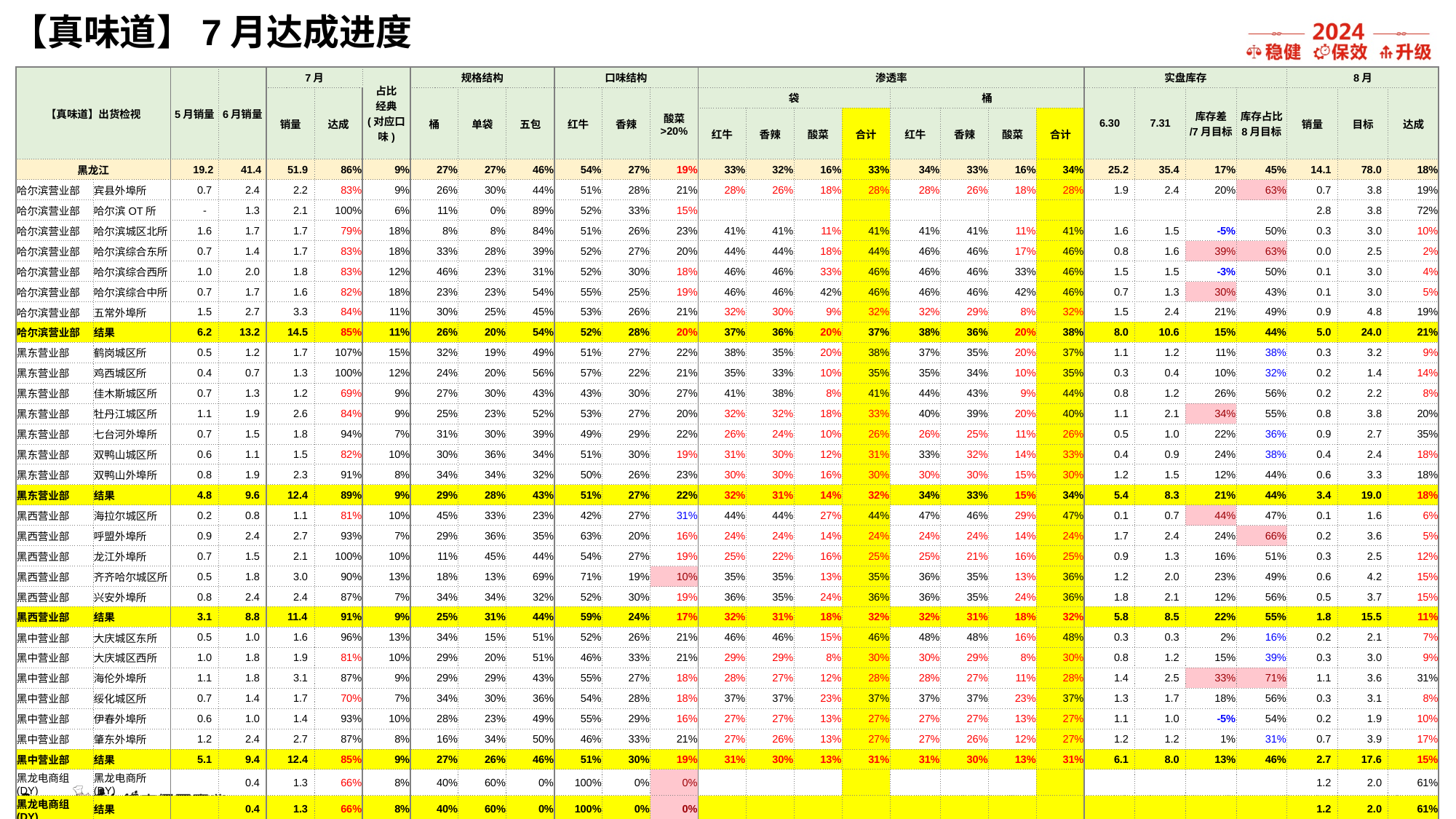

【真味道】7月达成进度
| 【真味道】出货检视 |  | 5月销量 | 6月销量 | 7月 |  | 占比 经典 (对应口味) | 规格结构 |  |  | 口味结构 |  |  | 渗透率 |  |  |  |  |  |  |  | 实盘库存 |  |  |  | 8月 |  |  |
| --- | --- | --- | --- | --- | --- | --- | --- | --- | --- | --- | --- | --- | --- | --- | --- | --- | --- | --- | --- | --- | --- | --- | --- | --- | --- | --- | --- |
|  |  |  |  | 销量 | 达成 |  | 桶 | 单袋 | 五包 | 红牛 | 香辣 | 酸菜 >20% | 袋 |  |  |  | 桶 |  |  |  | 6.30 | 7.31 | 库存差 /7月目标 | 库存占比 8月目标 | 销量 | 目标 | 达成 |
|  |  |  |  |  |  |  |  |  |  |  |  |  | 红牛 | 香辣 | 酸菜 | 合计 | 红牛 | 香辣 | 酸菜 | 合计 |  |  |  |  |  |  |  |
| 黑龙江 |  | 19.2 | 41.4 | 51.9 | 86% | 9% | 27% | 27% | 46% | 54% | 27% | 19% | 33% | 32% | 16% | 33% | 34% | 33% | 16% | 34% | 25.2 | 35.4 | 17% | 45% | 14.1 | 78.0 | 18% |
| 哈尔滨营业部 | 宾县外埠所 | 0.7 | 2.4 | 2.2 | 83% | 9% | 26% | 30% | 44% | 51% | 28% | 21% | 28% | 26% | 18% | 28% | 28% | 26% | 18% | 28% | 1.9 | 2.4 | 20% | 63% | 0.7 | 3.8 | 19% |
| 哈尔滨营业部 | 哈尔滨OT所 | - | 1.3 | 2.1 | 100% | 6% | 11% | 0% | 89% | 52% | 33% | 15% |  |  |  |  |  |  |  |  |  |  |  |  | 2.8 | 3.8 | 72% |
| 哈尔滨营业部 | 哈尔滨城区北所 | 1.6 | 1.7 | 1.7 | 79% | 18% | 8% | 8% | 84% | 51% | 26% | 23% | 41% | 41% | 11% | 41% | 41% | 41% | 11% | 41% | 1.6 | 1.5 | -5% | 50% | 0.3 | 3.0 | 10% |
| 哈尔滨营业部 | 哈尔滨综合东所 | 0.7 | 1.4 | 1.7 | 83% | 18% | 33% | 28% | 39% | 52% | 27% | 20% | 44% | 44% | 18% | 44% | 46% | 46% | 17% | 46% | 0.8 | 1.6 | 39% | 63% | 0.0 | 2.5 | 2% |
| 哈尔滨营业部 | 哈尔滨综合西所 | 1.0 | 2.0 | 1.8 | 83% | 12% | 46% | 23% | 31% | 52% | 30% | 18% | 46% | 46% | 33% | 46% | 46% | 46% | 33% | 46% | 1.5 | 1.5 | -3% | 50% | 0.1 | 3.0 | 4% |
| 哈尔滨营业部 | 哈尔滨综合中所 | 0.7 | 1.7 | 1.6 | 82% | 18% | 23% | 23% | 54% | 55% | 25% | 19% | 46% | 46% | 42% | 46% | 46% | 46% | 42% | 46% | 0.7 | 1.3 | 30% | 43% | 0.1 | 3.0 | 5% |
| 哈尔滨营业部 | 五常外埠所 | 1.5 | 2.7 | 3.3 | 84% | 11% | 30% | 25% | 45% | 53% | 26% | 21% | 32% | 30% | 9% | 32% | 32% | 29% | 8% | 32% | 1.5 | 2.4 | 21% | 49% | 0.9 | 4.8 | 19% |
| 哈尔滨营业部 | 结果 | 6.2 | 13.2 | 14.5 | 85% | 11% | 26% | 20% | 54% | 52% | 28% | 20% | 37% | 36% | 20% | 37% | 38% | 36% | 20% | 38% | 8.0 | 10.6 | 15% | 44% | 5.0 | 24.0 | 21% |
| 黑东营业部 | 鹤岗城区所 | 0.5 | 1.2 | 1.7 | 107% | 15% | 32% | 19% | 49% | 51% | 27% | 22% | 38% | 35% | 20% | 38% | 37% | 35% | 20% | 37% | 1.1 | 1.2 | 11% | 38% | 0.3 | 3.2 | 9% |
| 黑东营业部 | 鸡西城区所 | 0.4 | 0.7 | 1.3 | 100% | 12% | 24% | 20% | 56% | 57% | 22% | 21% | 35% | 33% | 10% | 35% | 35% | 34% | 10% | 35% | 0.3 | 0.4 | 10% | 32% | 0.2 | 1.4 | 14% |
| 黑东营业部 | 佳木斯城区所 | 0.7 | 1.3 | 1.2 | 69% | 9% | 27% | 30% | 43% | 43% | 30% | 27% | 41% | 38% | 8% | 41% | 44% | 43% | 9% | 44% | 0.8 | 1.2 | 26% | 56% | 0.2 | 2.2 | 8% |
| 黑东营业部 | 牡丹江城区所 | 1.1 | 1.9 | 2.6 | 84% | 9% | 25% | 23% | 52% | 53% | 27% | 20% | 32% | 32% | 18% | 33% | 40% | 39% | 20% | 40% | 1.1 | 2.1 | 34% | 55% | 0.8 | 3.8 | 20% |
| 黑东营业部 | 七台河外埠所 | 0.7 | 1.5 | 1.8 | 94% | 7% | 31% | 30% | 39% | 49% | 29% | 22% | 26% | 24% | 10% | 26% | 26% | 25% | 11% | 26% | 0.5 | 1.0 | 22% | 36% | 0.9 | 2.7 | 35% |
| 黑东营业部 | 双鸭山城区所 | 0.6 | 1.1 | 1.5 | 82% | 10% | 30% | 36% | 34% | 51% | 30% | 19% | 31% | 30% | 12% | 31% | 33% | 32% | 14% | 33% | 0.4 | 0.9 | 24% | 38% | 0.4 | 2.4 | 18% |
| 黑东营业部 | 双鸭山外埠所 | 0.8 | 1.9 | 2.3 | 91% | 8% | 34% | 34% | 32% | 50% | 26% | 23% | 30% | 30% | 16% | 30% | 30% | 30% | 15% | 30% | 1.2 | 1.5 | 12% | 44% | 0.6 | 3.3 | 18% |
| 黑东营业部 | 结果 | 4.8 | 9.6 | 12.4 | 89% | 9% | 29% | 28% | 43% | 51% | 27% | 22% | 32% | 31% | 14% | 32% | 34% | 33% | 15% | 34% | 5.4 | 8.3 | 21% | 44% | 3.4 | 19.0 | 18% |
| 黑西营业部 | 海拉尔城区所 | 0.2 | 0.8 | 1.1 | 81% | 10% | 45% | 33% | 23% | 42% | 27% | 31% | 44% | 44% | 27% | 44% | 47% | 46% | 29% | 47% | 0.1 | 0.7 | 44% | 47% | 0.1 | 1.6 | 6% |
| 黑西营业部 | 呼盟外埠所 | 0.9 | 2.4 | 2.7 | 93% | 7% | 29% | 36% | 35% | 63% | 20% | 16% | 24% | 24% | 14% | 24% | 24% | 24% | 14% | 24% | 1.7 | 2.4 | 24% | 66% | 0.2 | 3.6 | 5% |
| 黑西营业部 | 龙江外埠所 | 0.7 | 1.5 | 2.1 | 100% | 10% | 11% | 45% | 44% | 54% | 27% | 19% | 25% | 22% | 16% | 25% | 25% | 21% | 16% | 25% | 0.9 | 1.3 | 16% | 51% | 0.3 | 2.5 | 12% |
| 黑西营业部 | 齐齐哈尔城区所 | 0.5 | 1.8 | 3.0 | 90% | 13% | 18% | 13% | 69% | 71% | 19% | 10% | 35% | 35% | 13% | 35% | 36% | 35% | 13% | 36% | 1.2 | 2.0 | 23% | 49% | 0.6 | 4.2 | 15% |
| 黑西营业部 | 兴安外埠所 | 0.8 | 2.4 | 2.4 | 87% | 7% | 34% | 34% | 32% | 52% | 30% | 19% | 36% | 35% | 24% | 36% | 36% | 35% | 24% | 36% | 1.8 | 2.1 | 12% | 56% | 0.5 | 3.7 | 15% |
| 黑西营业部 | 结果 | 3.1 | 8.8 | 11.4 | 91% | 9% | 25% | 31% | 44% | 59% | 24% | 17% | 32% | 31% | 18% | 32% | 32% | 31% | 18% | 32% | 5.8 | 8.5 | 22% | 55% | 1.8 | 15.5 | 11% |
| 黑中营业部 | 大庆城区东所 | 0.5 | 1.0 | 1.6 | 96% | 13% | 34% | 15% | 51% | 52% | 26% | 21% | 46% | 46% | 15% | 46% | 48% | 48% | 16% | 48% | 0.3 | 0.3 | 2% | 16% | 0.2 | 2.1 | 7% |
| 黑中营业部 | 大庆城区西所 | 1.0 | 1.8 | 1.9 | 81% | 10% | 29% | 20% | 51% | 46% | 33% | 21% | 29% | 29% | 8% | 30% | 30% | 29% | 8% | 30% | 0.8 | 1.2 | 15% | 39% | 0.3 | 3.0 | 9% |
| 黑中营业部 | 海伦外埠所 | 1.1 | 1.8 | 3.1 | 87% | 9% | 29% | 29% | 43% | 55% | 27% | 18% | 28% | 27% | 12% | 28% | 28% | 27% | 11% | 28% | 1.4 | 2.5 | 33% | 71% | 1.1 | 3.6 | 31% |
| 黑中营业部 | 绥化城区所 | 0.7 | 1.4 | 1.7 | 70% | 7% | 34% | 30% | 36% | 54% | 28% | 18% | 37% | 37% | 23% | 37% | 37% | 37% | 23% | 37% | 1.3 | 1.7 | 18% | 56% | 0.3 | 3.1 | 8% |
| 黑中营业部 | 伊春外埠所 | 0.6 | 1.0 | 1.4 | 93% | 10% | 28% | 23% | 49% | 55% | 29% | 16% | 27% | 27% | 13% | 27% | 27% | 27% | 13% | 27% | 1.1 | 1.0 | -5% | 54% | 0.2 | 1.9 | 10% |
| 黑中营业部 | 肇东外埠所 | 1.2 | 2.4 | 2.7 | 87% | 8% | 16% | 34% | 50% | 46% | 33% | 21% | 27% | 26% | 13% | 27% | 27% | 26% | 12% | 27% | 1.2 | 1.2 | 1% | 31% | 0.7 | 3.9 | 17% |
| 黑中营业部 | 结果 | 5.1 | 9.4 | 12.4 | 85% | 9% | 27% | 26% | 46% | 51% | 30% | 19% | 31% | 30% | 13% | 31% | 31% | 30% | 13% | 31% | 6.1 | 8.0 | 13% | 46% | 2.7 | 17.6 | 15% |
| 黑龙电商组(DY) | 黑龙电商所(DY) |  | 0.4 | 1.3 | 66% | 8% | 40% | 60% | 0% | 100% | 0% | 0% |  |  |  |  |  |  |  |  |  |  |  |  | 1.2 | 2.0 | 61% |
| 黑龙电商组(DY) | 结果 |  | 0.4 | 1.3 | 66% | 8% | 40% | 60% | 0% | 100% | 0% | 0% |  |  |  |  |  |  |  |  |  |  |  |  | 1.2 | 2.0 | 61% |